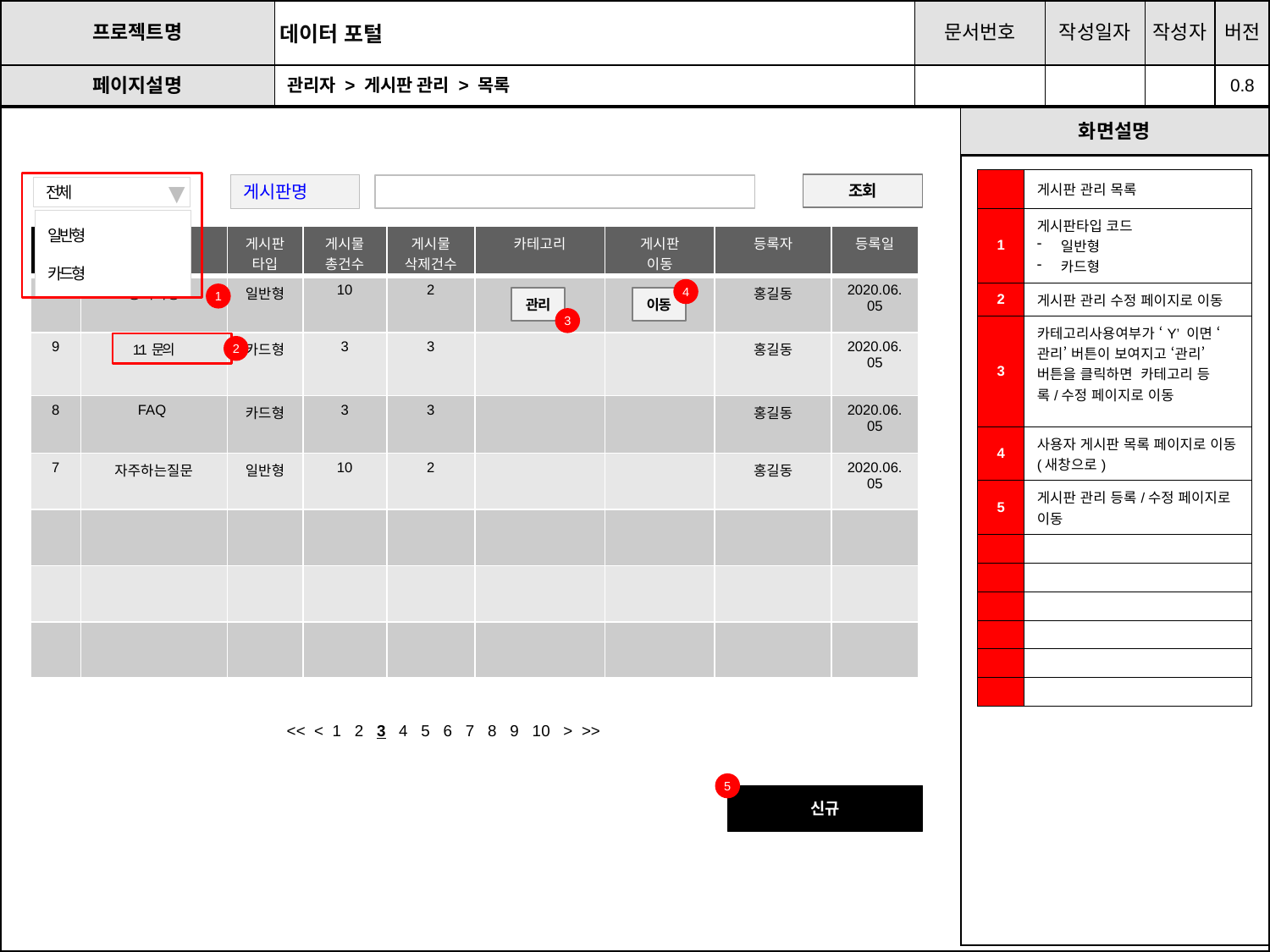

# 관리자 > 게시판 관리 > 목록
|  | 게시판 관리 목록 |
| --- | --- |
| 1 | 게시판타입 코드 일반형 카드형 |
| 2 | 게시판 관리 수정 페이지로 이동 |
| 3 | 카테고리사용여부가 ‘Y’ 이면 ‘관리’ 버튼이 보여지고 ‘관리’ 버튼을 클릭하면 카테고리 등록/수정 페이지로 이동 |
| 4 | 사용자 게시판 목록 페이지로 이동(새창으로) |
| 5 | 게시판 관리 등록/수정 페이지로 이동 |
|  |  |
|  |  |
|  |  |
|  |  |
|  |  |
|  |  |

조회
게시판명

전체
▼
일반형

카드형
| 번호 | 게시판명 | 게시판 타입 | 게시물 총건수 | 게시물 삭제건수 | 카테고리 | 게시판 이동 | 등록자 | 등록일 |
| --- | --- | --- | --- | --- | --- | --- | --- | --- |
| 10 | 공지사항 | 일반형 | 10 | 2 |  |  | 홍길동 | 2020.06.05 |
| 9 | 1:1 문의 | 카드형 | 3 | 3 |  |  | 홍길동 | 2020.06.05 |
| 8 | FAQ | 카드형 | 3 | 3 |  |  | 홍길동 | 2020.06.05 |
| 7 | 자주하는질문 | 일반형 | 10 | 2 |  |  | 홍길동 | 2020.06.05 |
|  |  |  |  |  |  |  |  |  |
|  |  |  |  |  |  |  |  |  |
|  |  |  |  |  |  |  |  |  |
4
1
관리
이동
3

2
<<  <  1   2   3   4   5   6   7   8   9   10   >  >>
5
신규